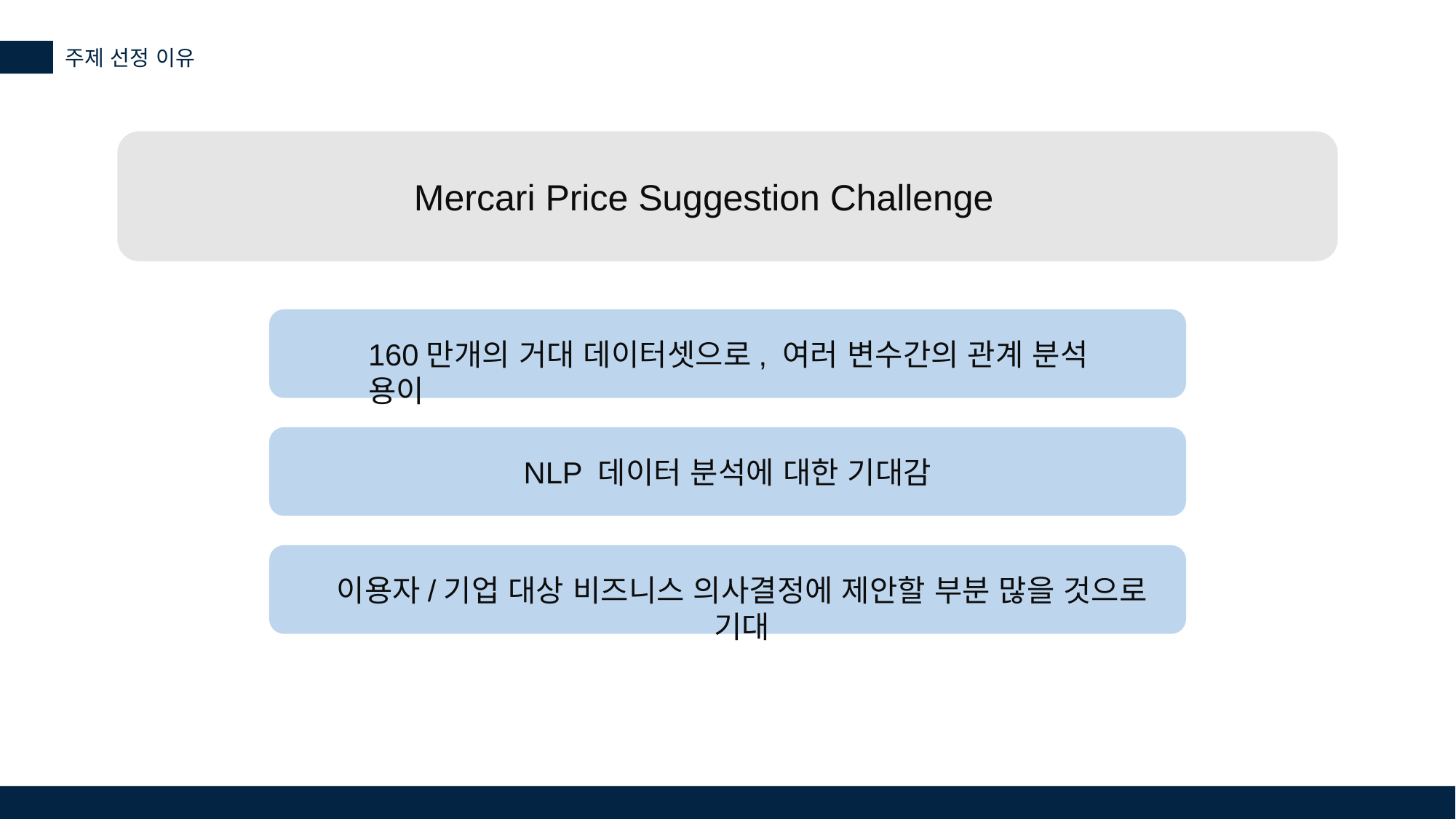

주제 선정 이유

Mercari Price Suggestion Challenge

160만개의 거대 데이터셋으로, 여러 변수간의 관계 분석 용이

NLP 데이터 분석에 대한 기대감

이용자/기업 대상 비즈니스 의사결정에 제안할 부분 많을 것으로 기대